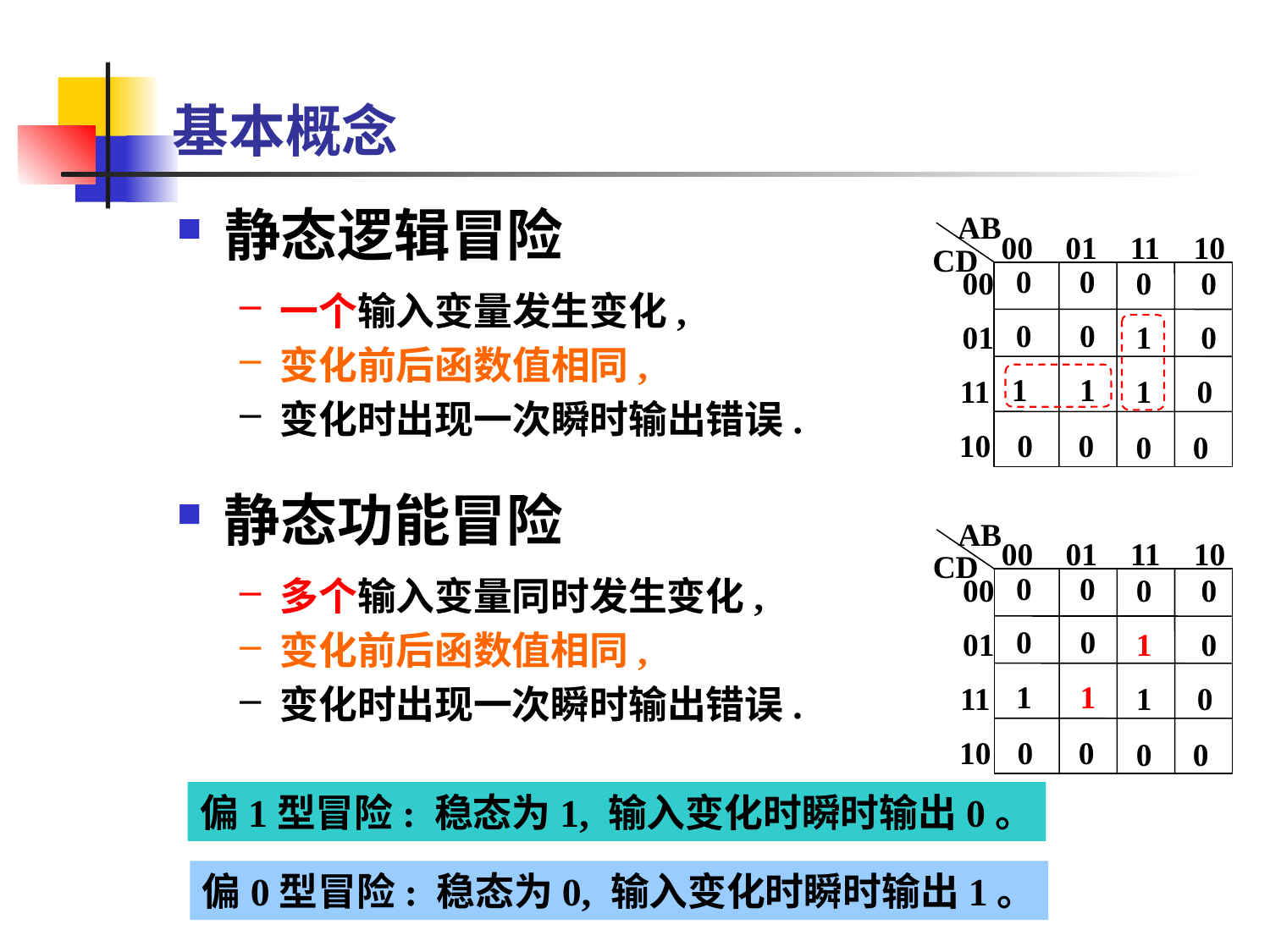

基本概念
静态逻辑冒险
一个输入变量发生变化,
变化前后函数值相同,
变化时出现一次瞬时输出错误.
AB
00
01
11
10

CD
 0
 0
00
 0
 0
 0
 0
01
 1
 0
1
 1
11
 1
 0
10
 0
0
 0
0

静态功能冒险
多个输入变量同时发生变化,
变化前后函数值相同,
变化时出现一次瞬时输出错误.
AB
00
01
11
10

CD
 0
 0
00
 0
 0
 0
 0
01
 1
 0
 1
 1
11
 1
 0
10
 0
0
 0
0

偏1型冒险: 稳态为1, 输入变化时瞬时输出0。
偏0型冒险: 稳态为0, 输入变化时瞬时输出1。